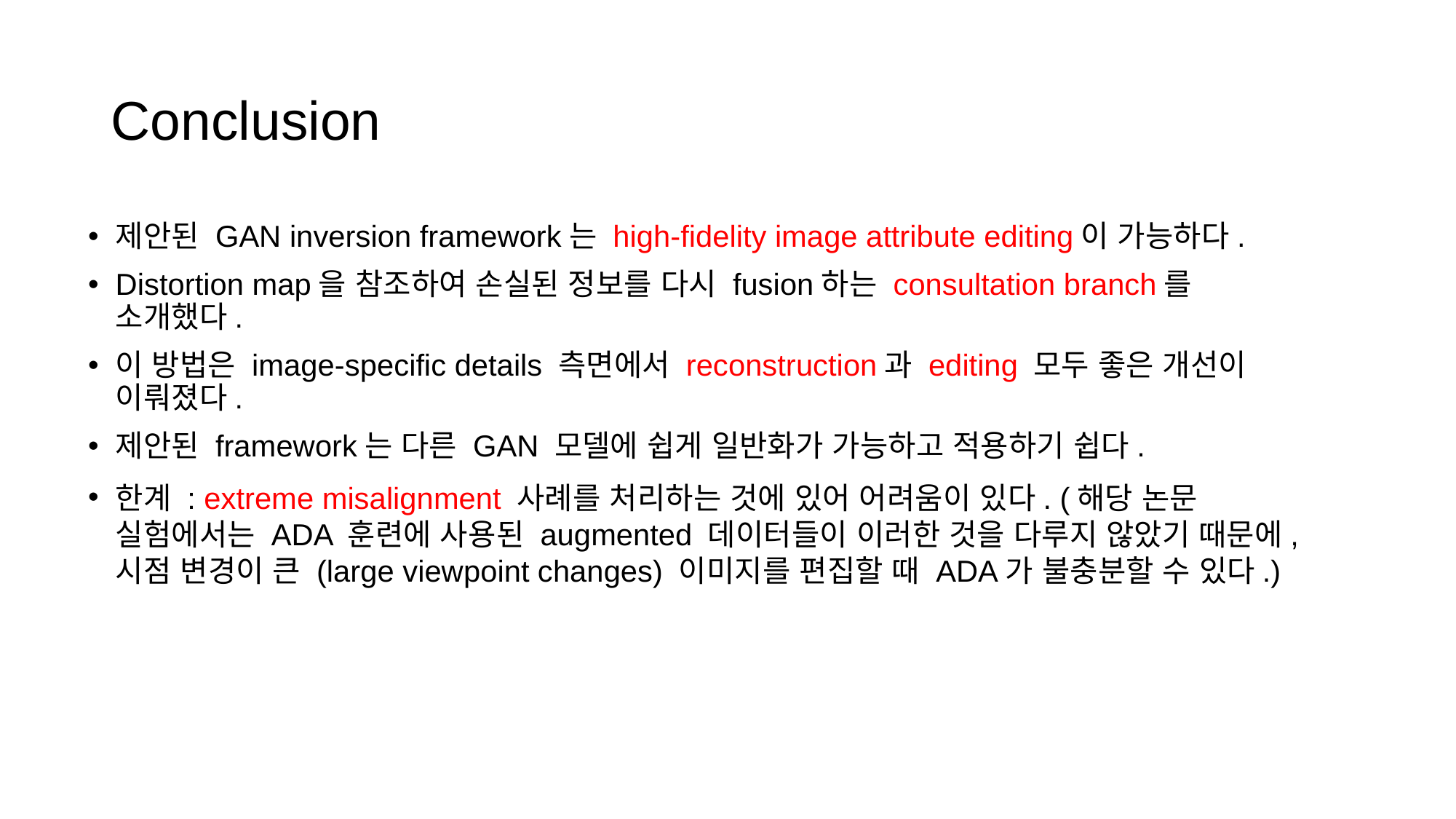

# Conclusion
제안된 GAN inversion framework는 high-fidelity image attribute editing이 가능하다.
Distortion map을 참조하여 손실된 정보를 다시 fusion하는 consultation branch를 소개했다.
이 방법은 image-specific details 측면에서 reconstruction과 editing 모두 좋은 개선이 이뤄졌다.
제안된 framework는 다른 GAN 모델에 쉽게 일반화가 가능하고 적용하기 쉽다.
한계 : extreme misalignment 사례를 처리하는 것에 있어 어려움이 있다. (해당 논문 실험에서는 ADA 훈련에 사용된 augmented 데이터들이 이러한 것을 다루지 않았기 때문에, 시점 변경이 큰 (large viewpoint changes) 이미지를 편집할 때 ADA가 불충분할 수 있다.)